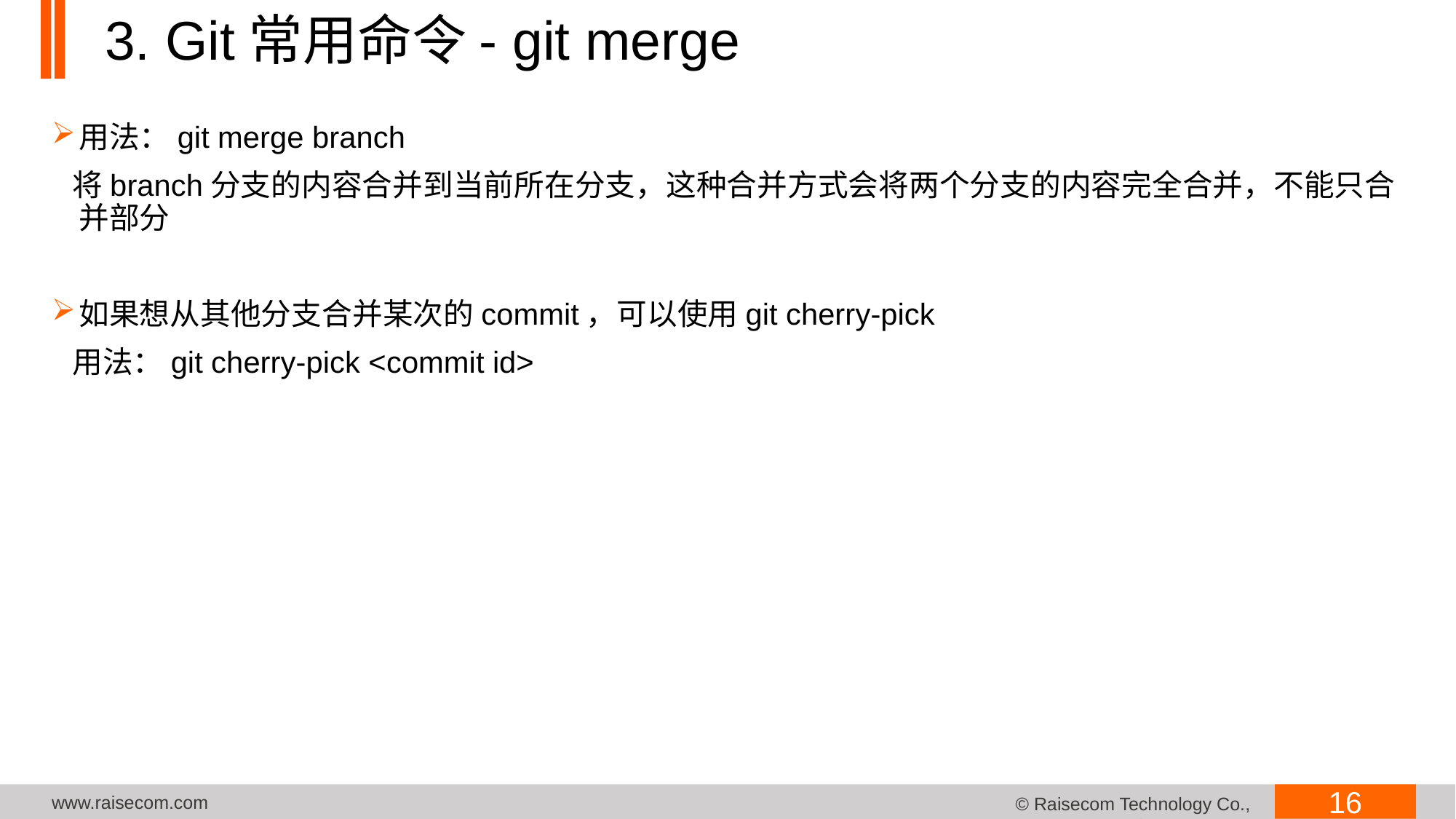

# 3. Git常用命令- git merge
用法：git merge branch
  将branch分支的内容合并到当前所在分支，这种合并方式会将两个分支的内容完全合并，不能只合并部分

如果想从其他分支合并某次的commit，可以使用git cherry-pick
  用法：git cherry-pick <commit id>